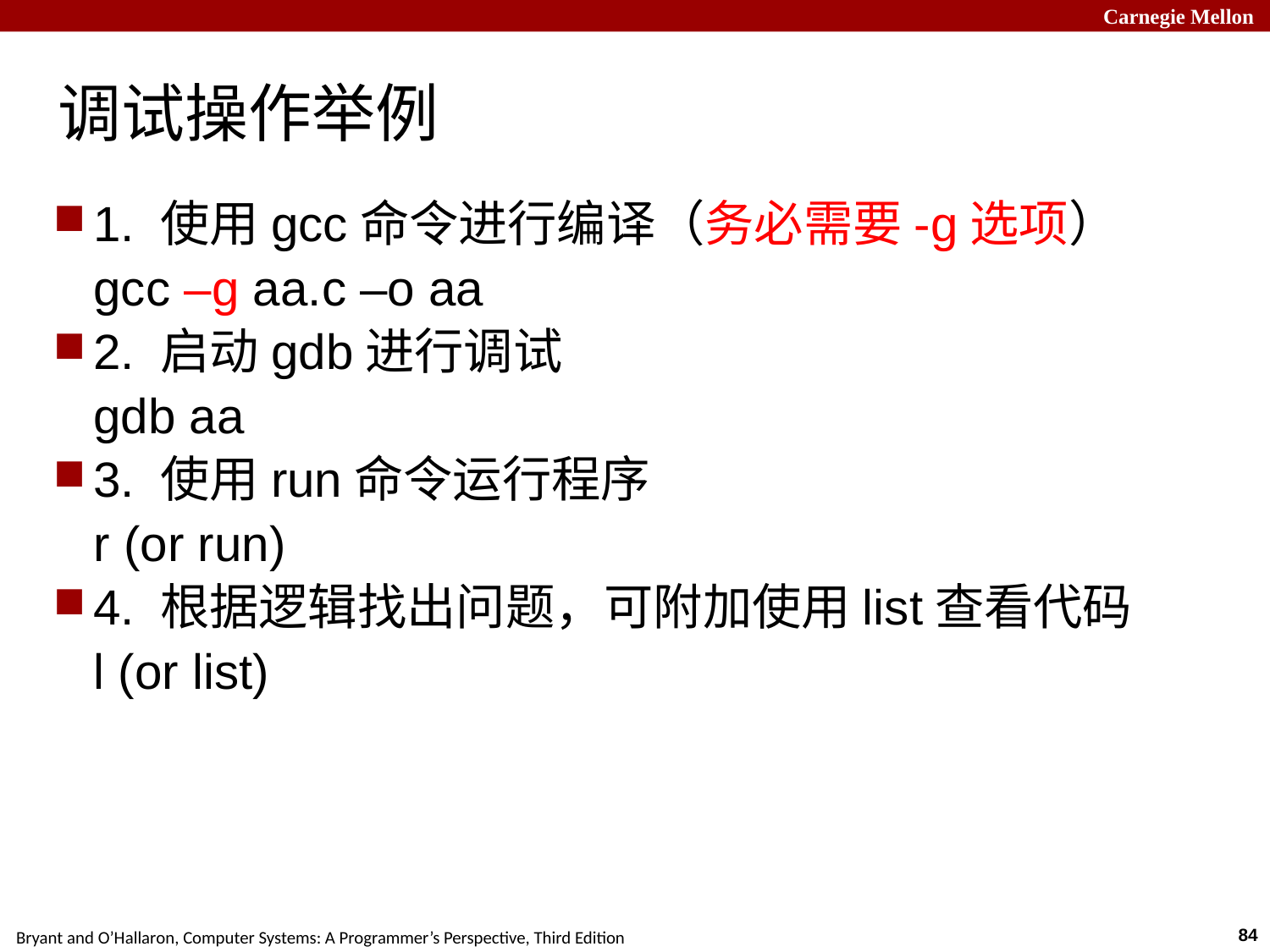

调试操作举例
1. 使用gcc命令进行编译（务必需要-g选项）
	gcc –g aa.c –o aa
2. 启动gdb进行调试
	gdb aa
3. 使用run命令运行程序
	r (or run)
4. 根据逻辑找出问题，可附加使用list查看代码
	l (or list)